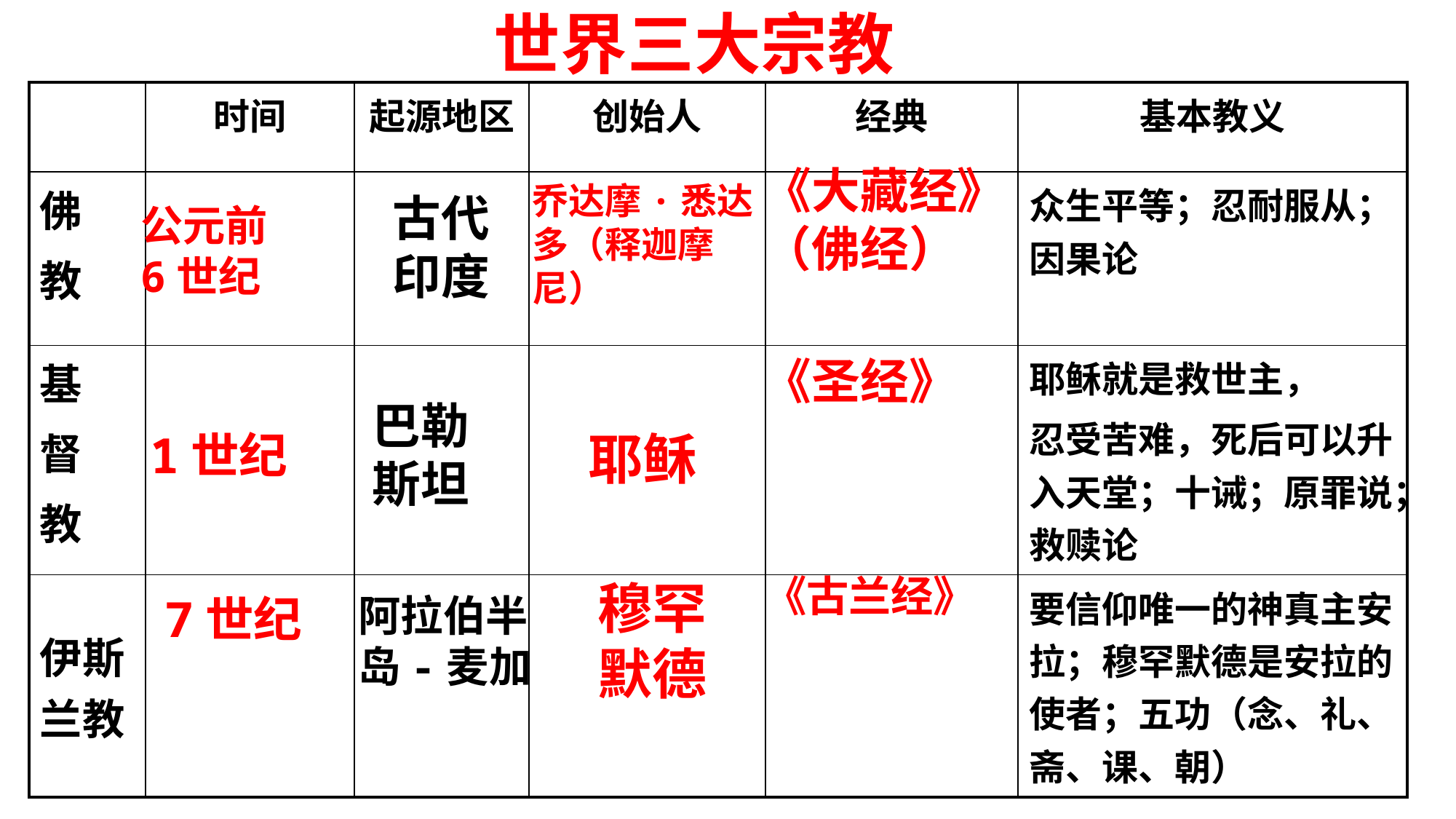

世界三大宗教
|  | 时间 | 起源地区 | 创始人 | 经典 | 基本教义 |
| --- | --- | --- | --- | --- | --- |
| 佛 教 |  |  |  |  | 众生平等；忍耐服从；因果论 |
| 基 督 教 |  |  |  |  | 耶稣就是救世主， 忍受苦难，死后可以升入天堂；十诫；原罪说；救赎论 |
| 伊斯兰教 |  |  |  |  | 要信仰唯一的神真主安拉；穆罕默德是安拉的使者；五功（念、礼、斋、课、朝） |
《大藏经》（佛经）
乔达摩·悉达多（释迦摩尼）
古代
印度
公元前
6世纪
《圣经》
巴勒
斯坦
耶稣
1世纪
《古兰经》
穆罕
默德
7世纪
阿拉伯半
岛-麦加